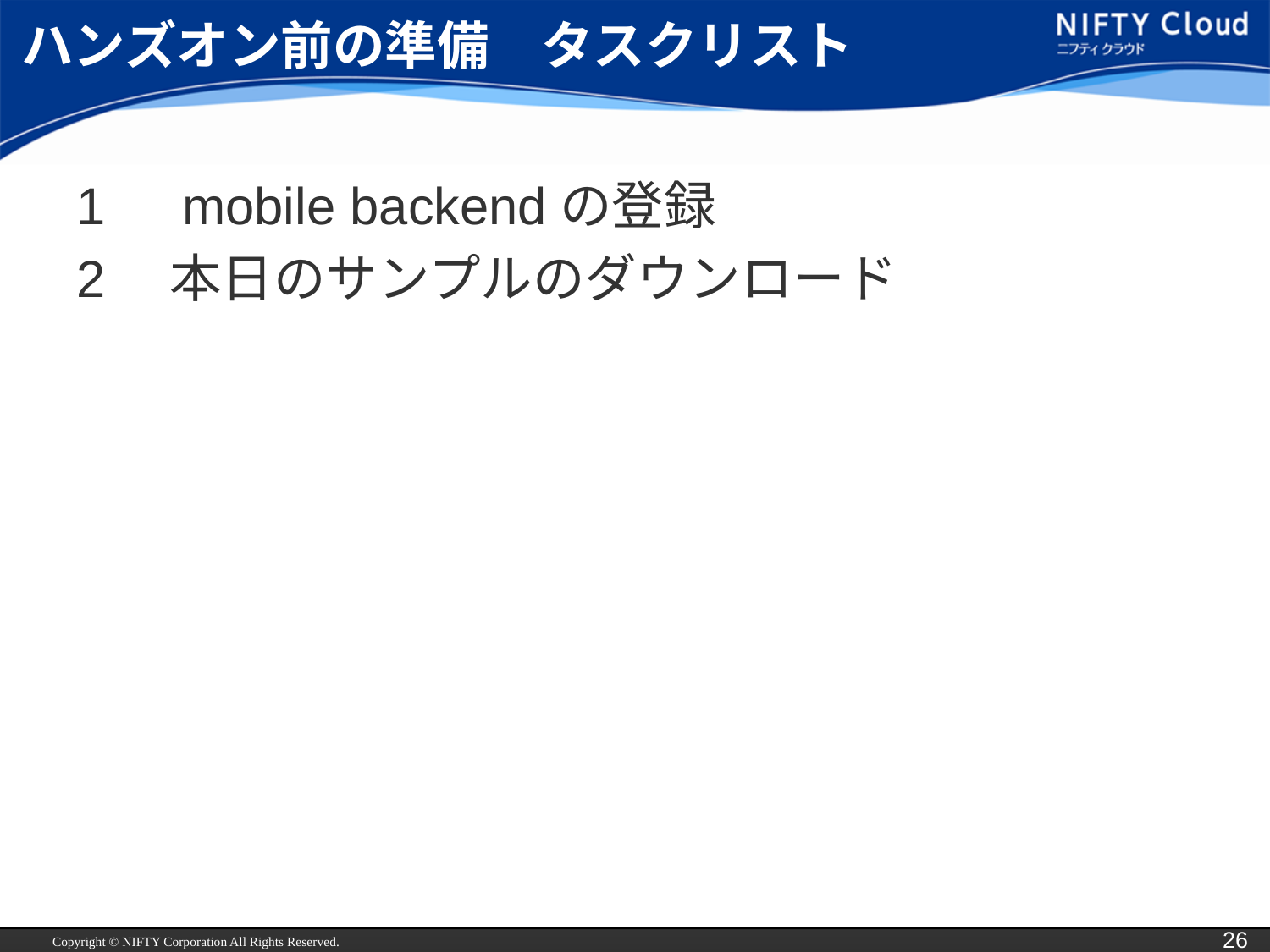

# ハンズオン前の準備　タスクリスト
1　mobile backendの登録
2　本日のサンプルのダウンロード